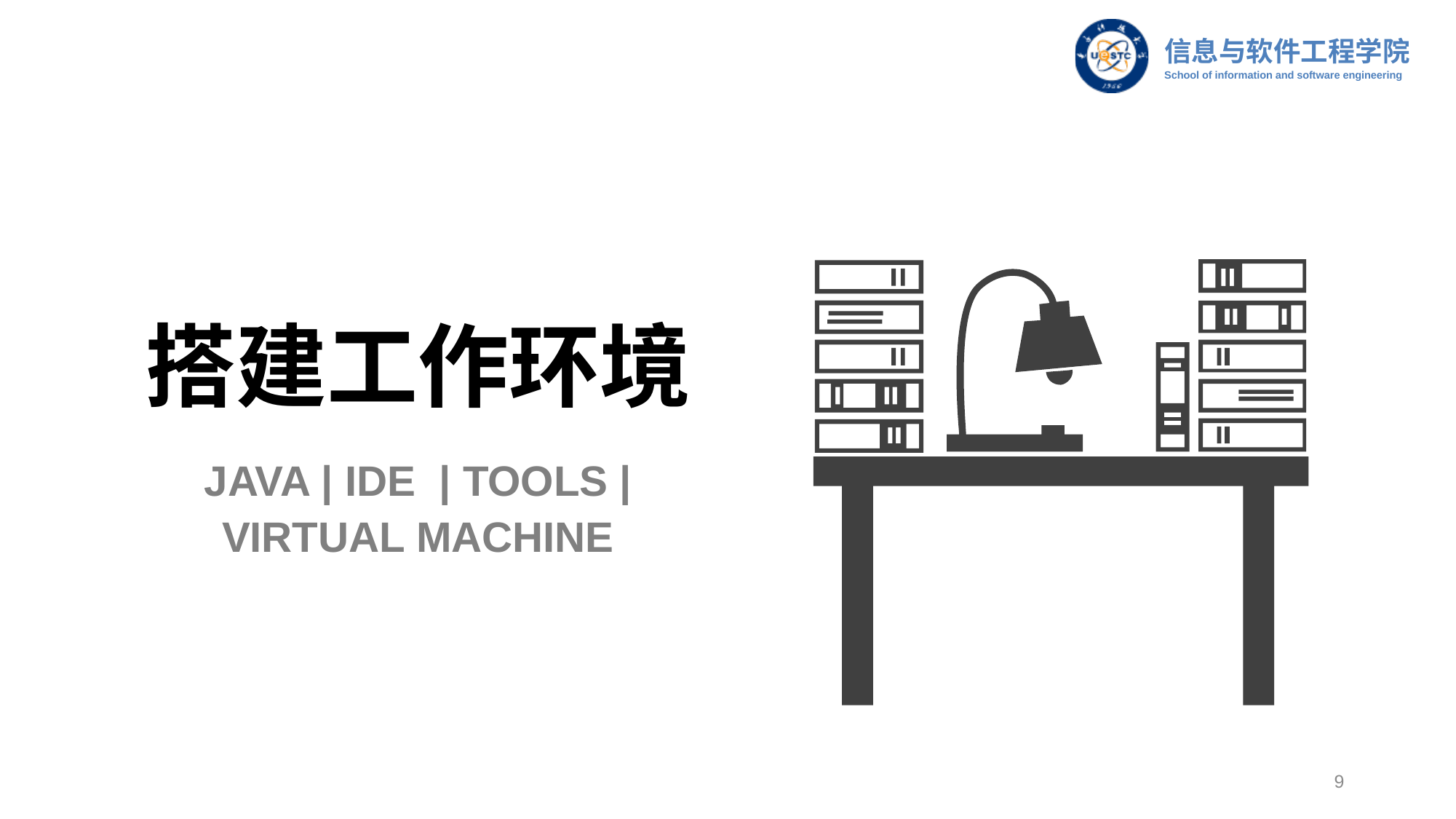

搭建工作环境
JAVA | IDE  | TOOLS | VIRTUAL MACHINE
9